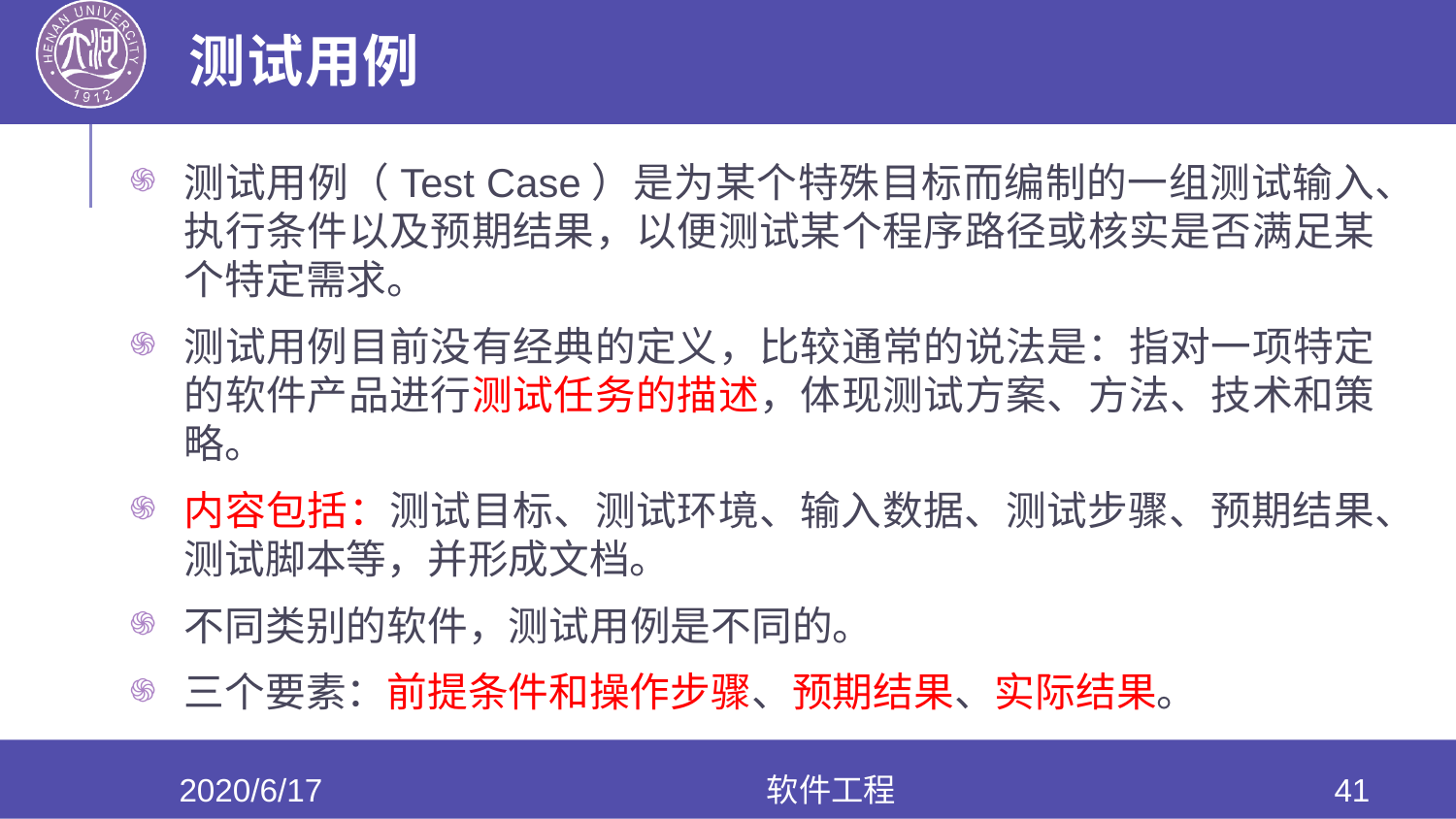

# 测试用例
测试用例（Test Case）是为某个特殊目标而编制的一组测试输入、执行条件以及预期结果，以便测试某个程序路径或核实是否满足某个特定需求。
测试用例目前没有经典的定义，比较通常的说法是：指对一项特定的软件产品进行测试任务的描述，体现测试方案、方法、技术和策略。
内容包括：测试目标、测试环境、输入数据、测试步骤、预期结果、测试脚本等，并形成文档。
不同类别的软件，测试用例是不同的。
三个要素：前提条件和操作步骤、预期结果、实际结果。
2020/6/17
软件工程
41